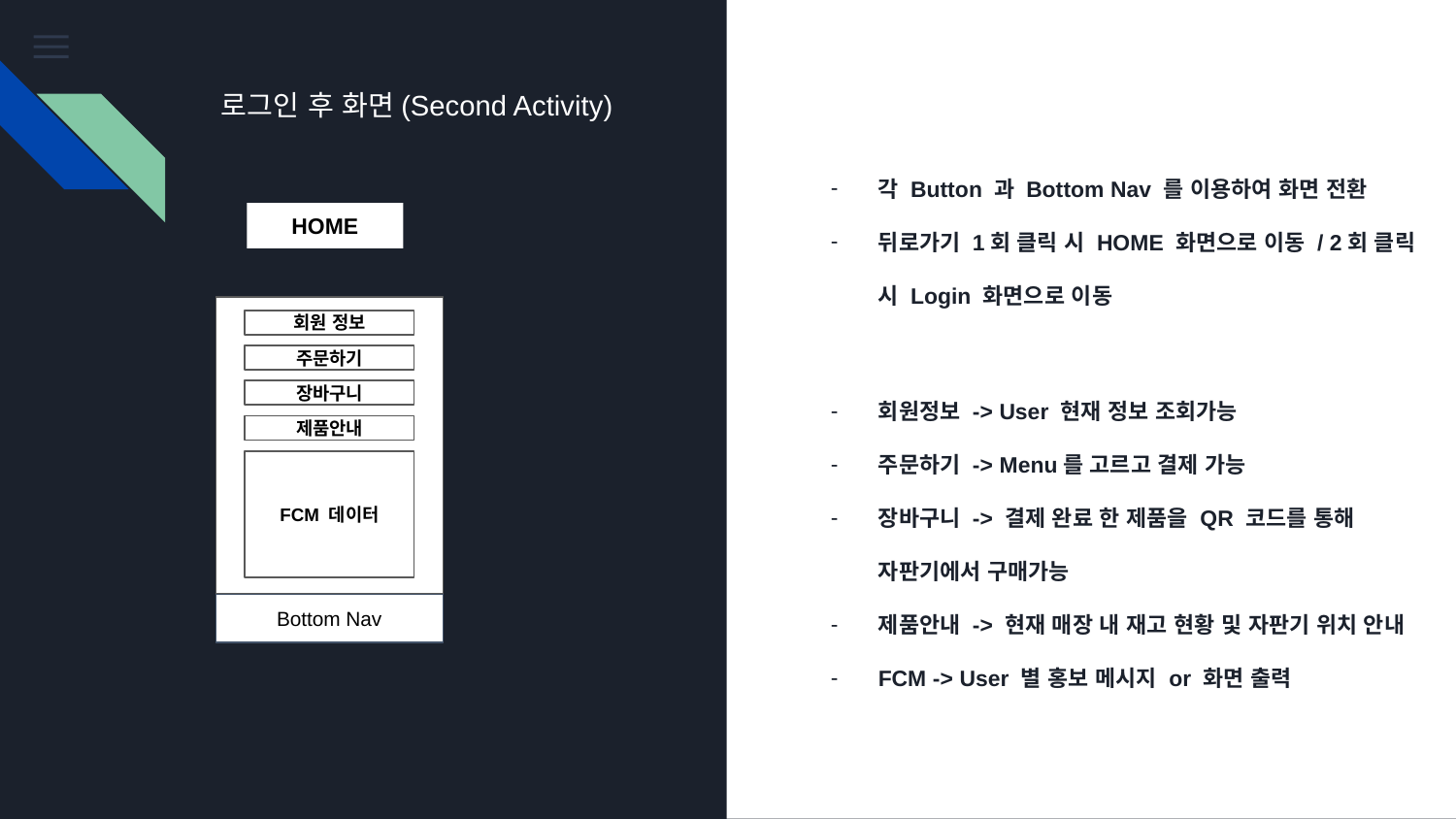

로그인 후 화면(Second Activity)
각 Button 과 Bottom Nav 를 이용하여 화면 전환
뒤로가기 1회 클릭 시 HOME 화면으로 이동 / 2회 클릭 시 Login 화면으로 이동

회원정보 -> User 현재 정보 조회가능
주문하기 -> Menu를 고르고 결제 가능
장바구니 -> 결제 완료 한 제품을 QR 코드를 통해 자판기에서 구매가능
제품안내 -> 현재 매장 내 재고 현황 및 자판기 위치 안내
FCM -> User 별 홍보 메시지 or 화면 출력

HOME

회원 정보
주문하기
장바구니
제품안내
FCM 데이터
Bottom Nav